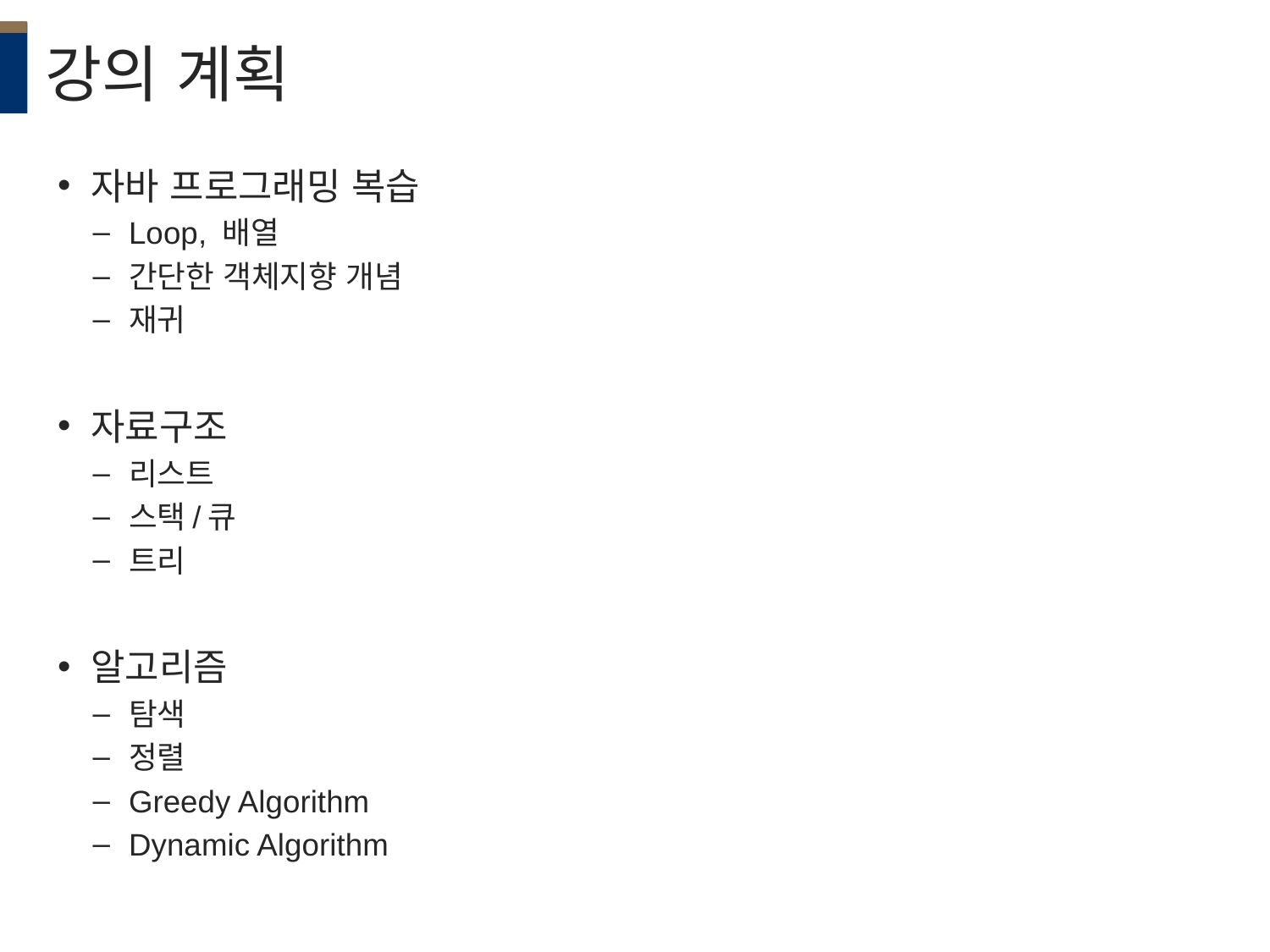

# 강의 계획
자바 프로그래밍 복습
Loop, 배열
간단한 객체지향 개념
재귀

자료구조
리스트
스택/큐
트리

알고리즘
탐색
정렬
Greedy Algorithm
Dynamic Algorithm